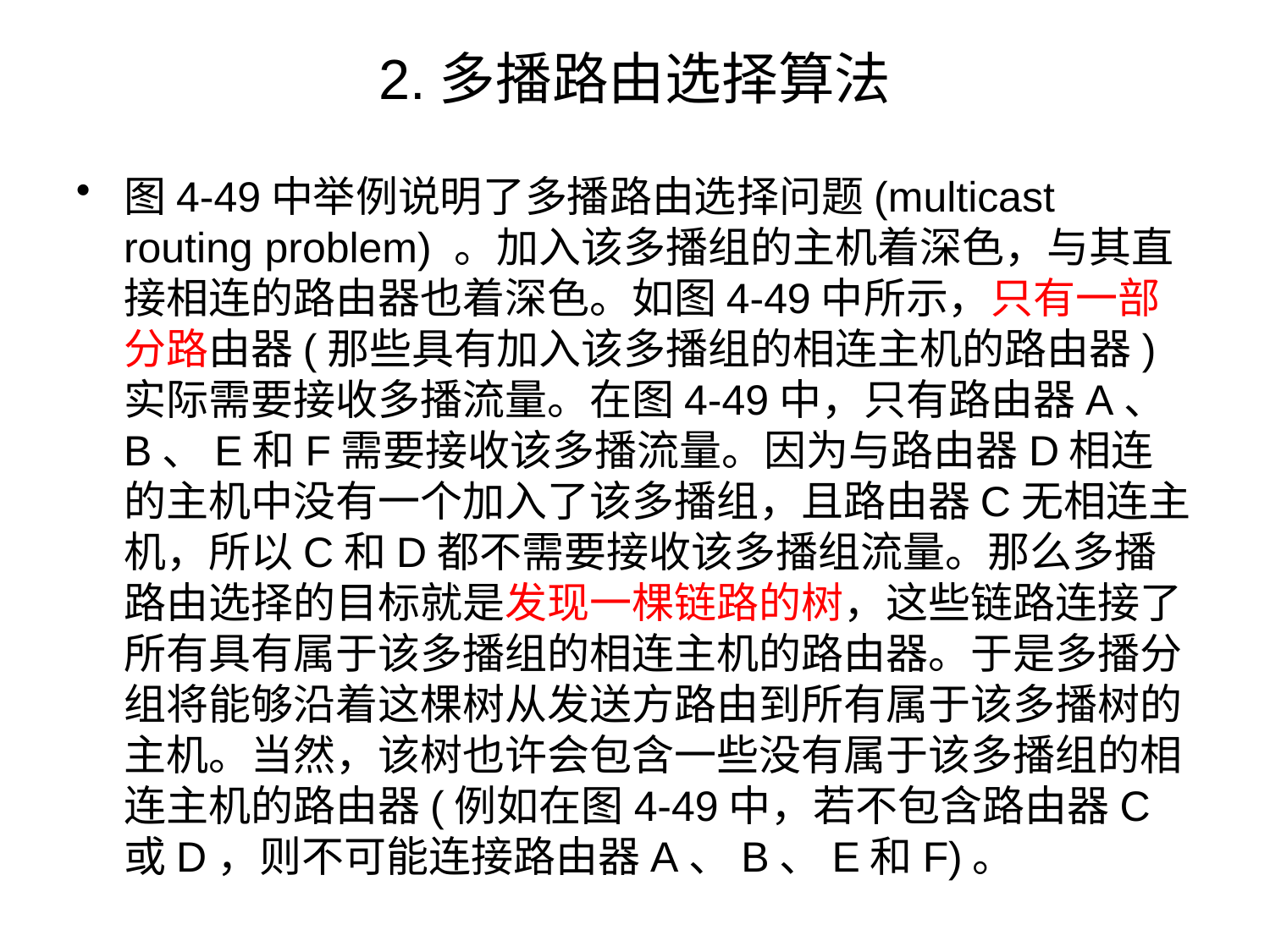

# 2.多播路由选择算法
图4-49中举例说明了多播路由选择问题(multicast routing problem) 。加入该多播组的主机着深色，与其直接相连的路由器也着深色。如图4-49中所示，只有一部分路由器(那些具有加入该多播组的相连主机的路由器)实际需要接收多播流量。在图4-49中，只有路由器A、B、E和F需要接收该多播流量。因为与路由器D相连的主机中没有一个加入了该多播组，且路由器C无相连主机，所以C和D都不需要接收该多播组流量。那么多播路由选择的目标就是发现一棵链路的树，这些链路连接了所有具有属于该多播组的相连主机的路由器。于是多播分组将能够沿着这棵树从发送方路由到所有属于该多播树的主机。当然，该树也许会包含一些没有属于该多播组的相连主机的路由器(例如在图4-49中，若不包含路由器C或D，则不可能连接路由器A、B、E和F)。